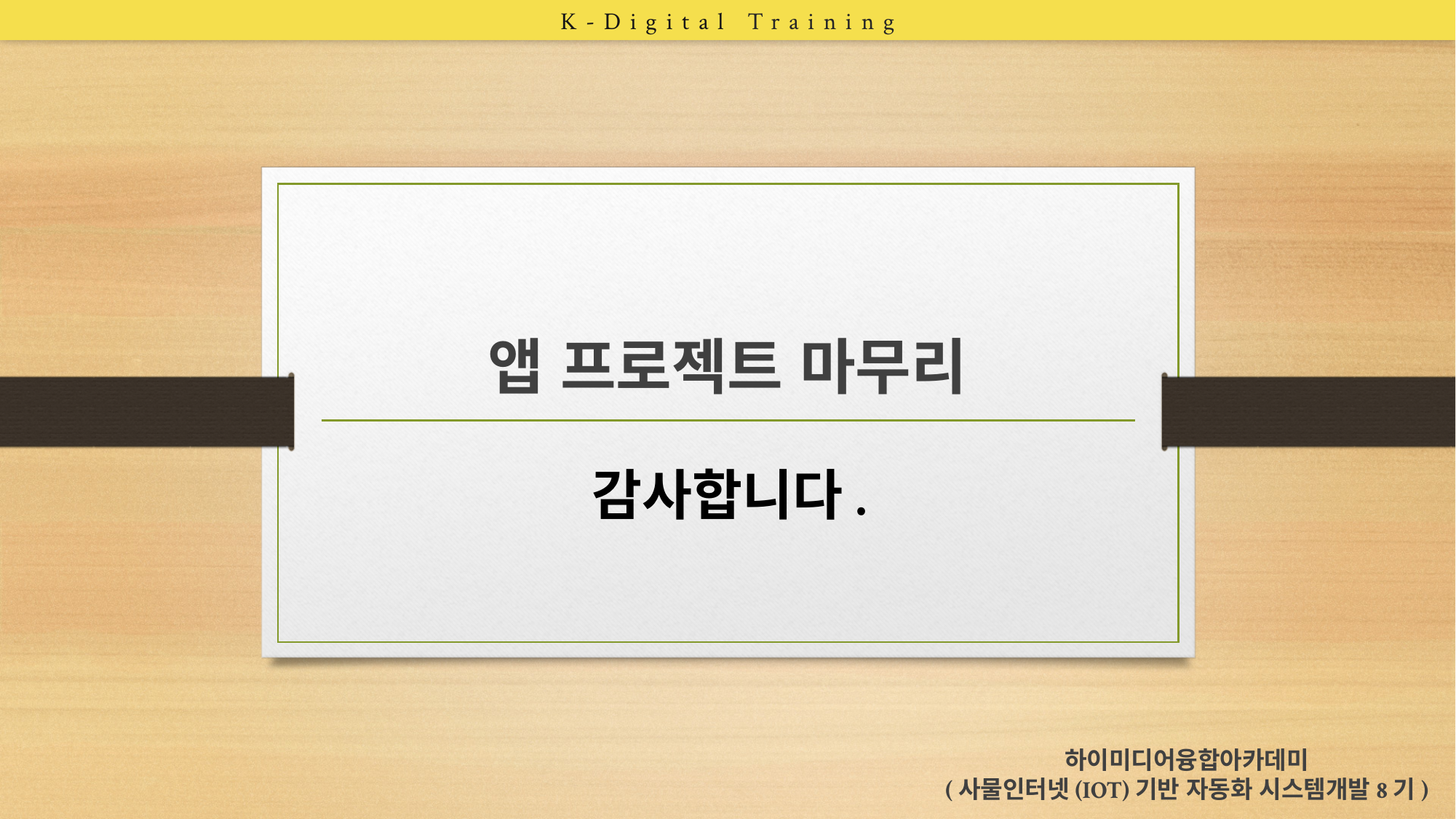

K-Digital Training
앱 프로젝트 마무리
감사합니다.
하이미디어융합아카데미
(사물인터넷(IOT)기반 자동화 시스템개발8기)